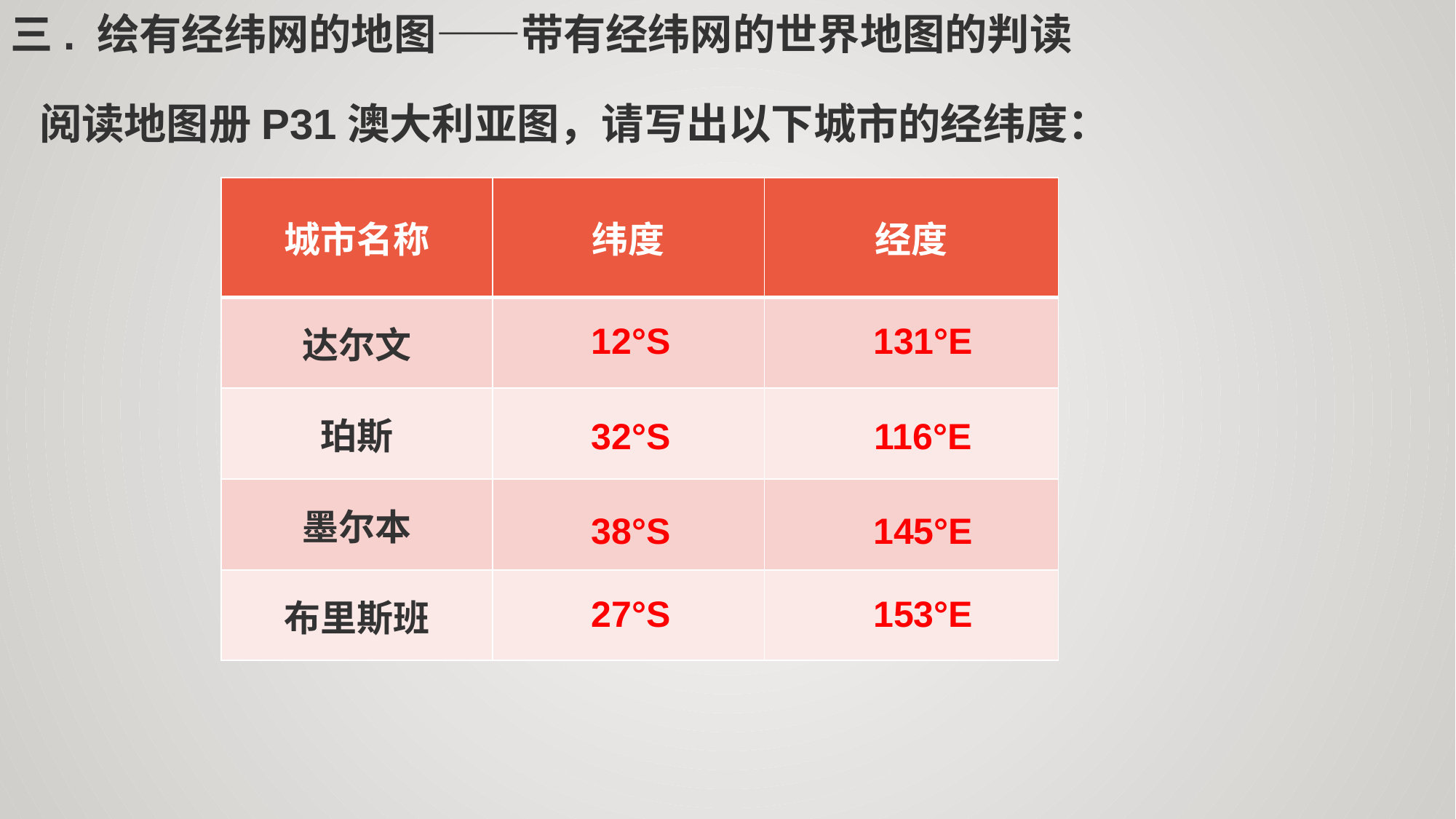

三. 绘有经纬网的地图——带有经纬网的世界地图的判读
阅读地图册P31澳大利亚图，请写出以下城市的经纬度：
| 城市名称 | 纬度 | 经度 |
| --- | --- | --- |
| 达尔文 |  |  |
| 珀斯 |  |  |
| 墨尔本 |  |  |
| 布里斯班 |  |  |
12°S
131°E
32°S
116°E
145°E
38°S
27°S
153°E